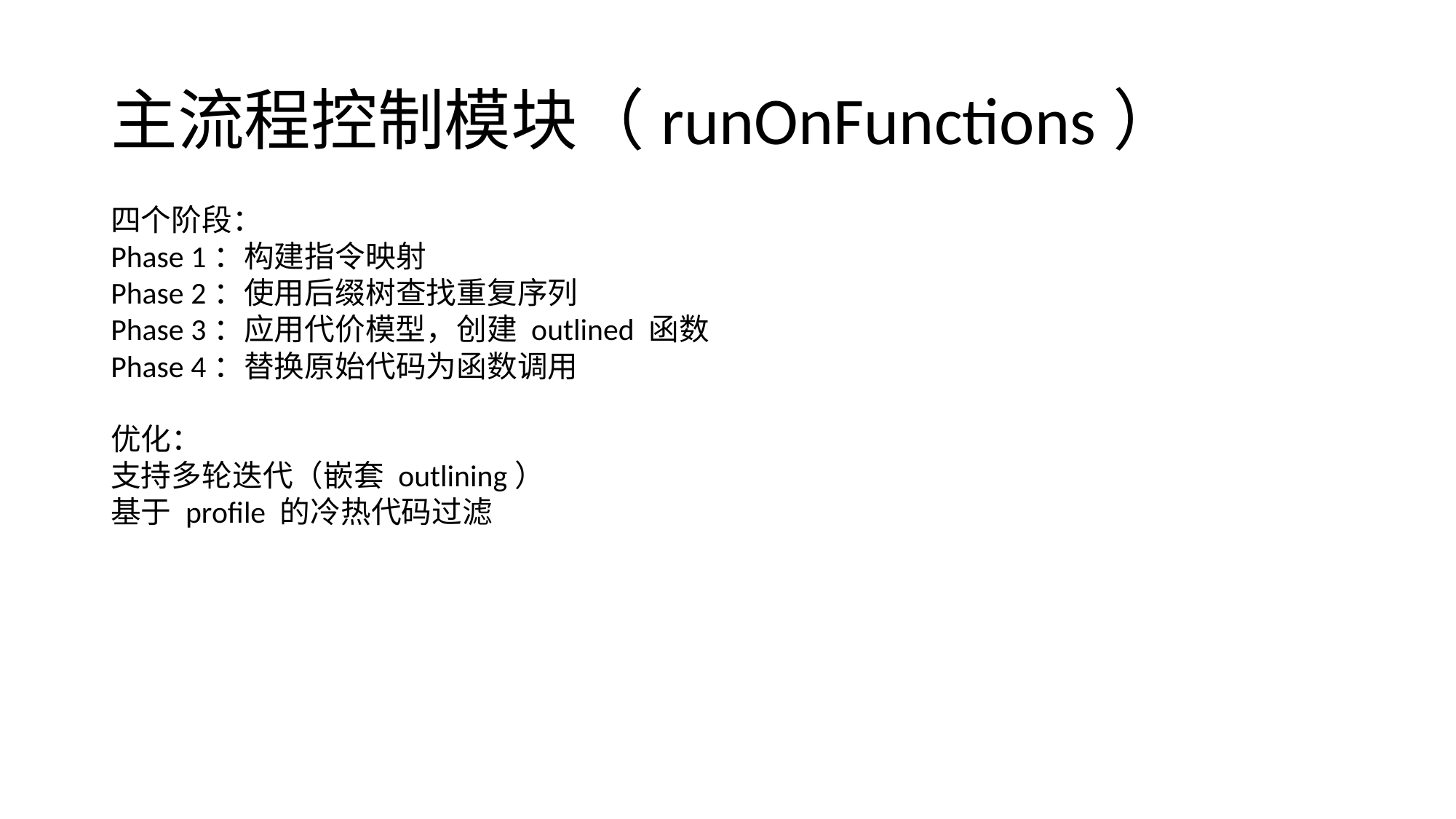

# 主流程控制模块（runOnFunctions）
四个阶段：
Phase 1：构建指令映射
Phase 2：使用后缀树查找重复序列
Phase 3：应用代价模型，创建 outlined 函数
Phase 4：替换原始代码为函数调用

优化：
支持多轮迭代（嵌套 outlining）
基于 profile 的冷热代码过滤